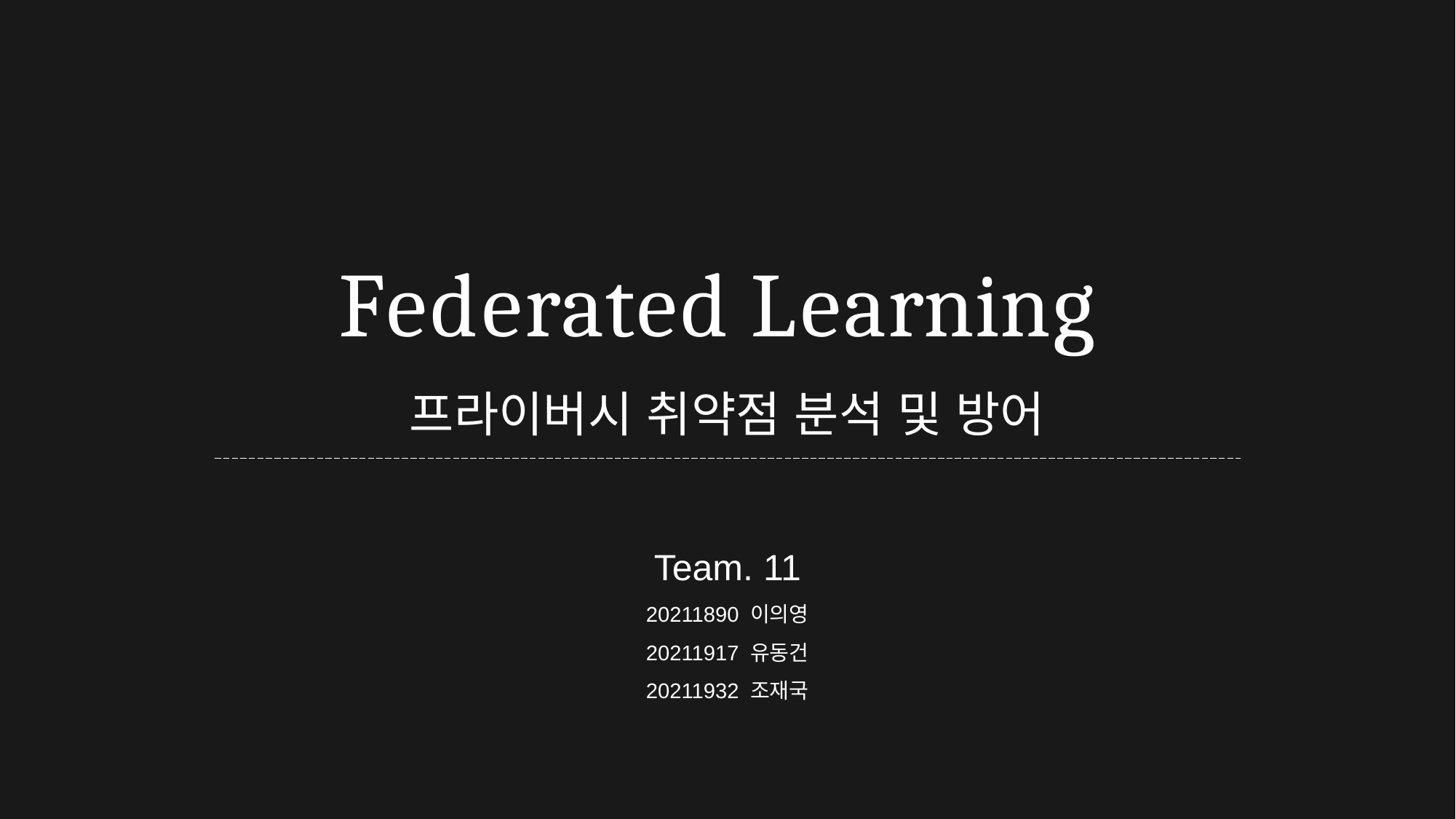

# Federated Learning 프라이버시 취약점 분석 및 방어

Team. 11
20211890 이의영
20211917 유동건
20211932 조재국